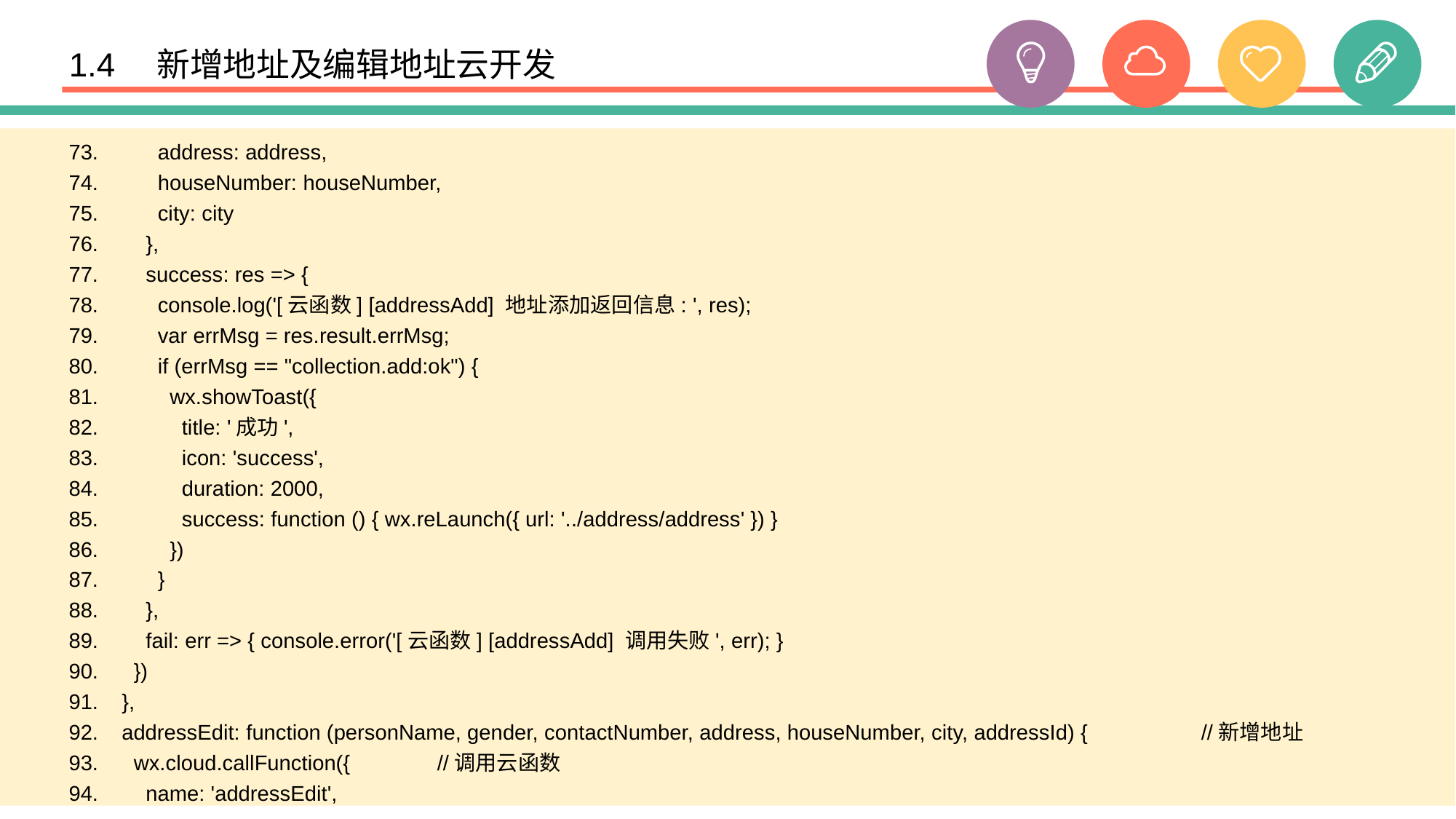

# 1.4　新增地址及编辑地址云开发

        address: address,
        houseNumber: houseNumber,
        city: city
      },
      success: res => {
        console.log('[云函数] [addressAdd] 地址添加返回信息: ', res);
        var errMsg = res.result.errMsg;
        if (errMsg == "collection.add:ok") {
          wx.showToast({
            title: '成功',
            icon: 'success',
            duration: 2000,
            success: function () { wx.reLaunch({ url: '../address/address' }) }
          })
        }
      },
      fail: err => { console.error('[云函数] [addressAdd] 调用失败', err); }
    })
  },
  addressEdit: function (personName, gender, contactNumber, address, houseNumber, city, addressId) {		//新增地址
    wx.cloud.callFunction({ 	//调用云函数
      name: 'addressEdit',